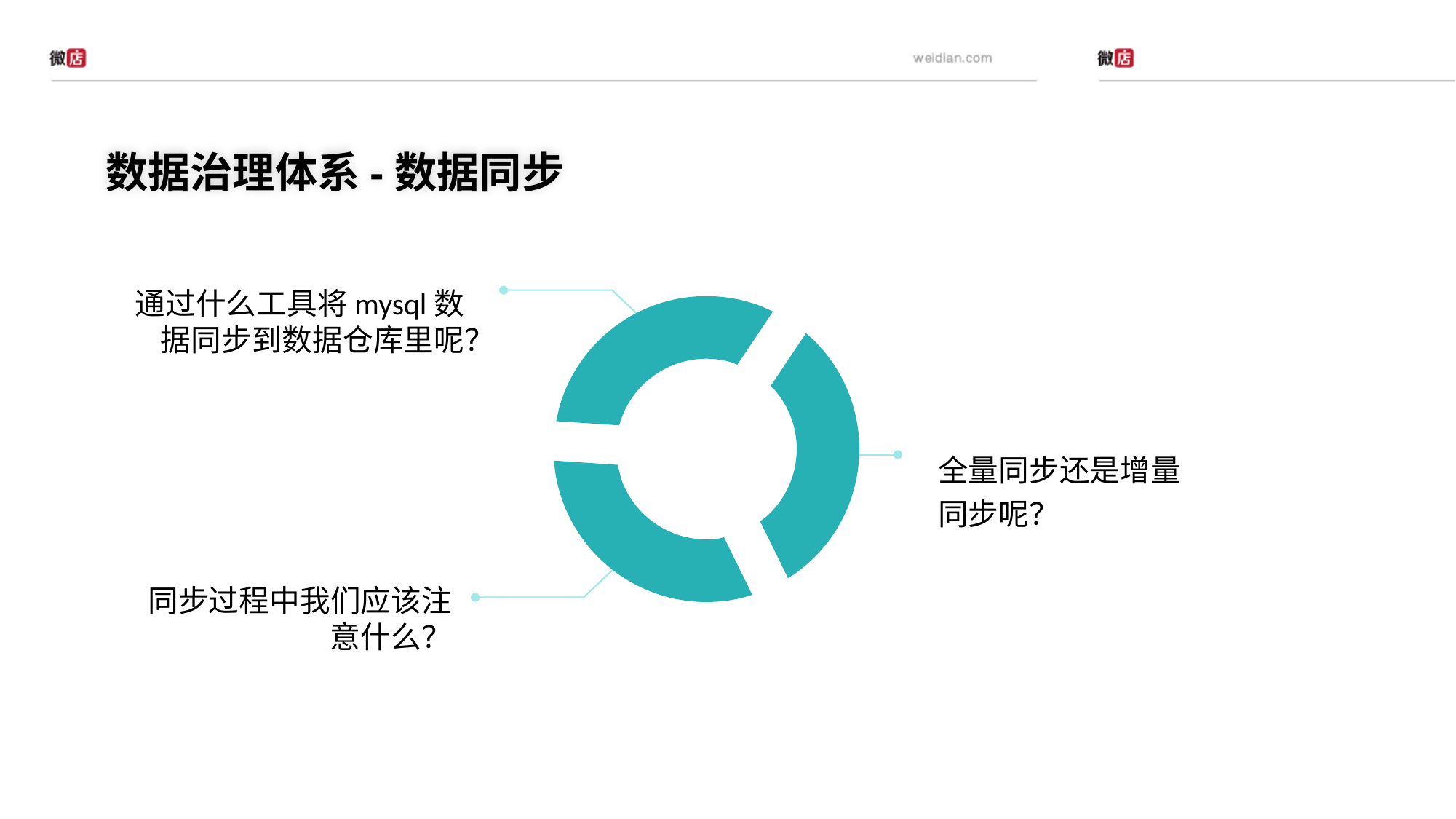

数据治理体系-数据同步
通过什么工具将mysql数据同步到数据仓库里呢？

全量同步还是增量同步呢？

同步过程中我们应该注意什么？